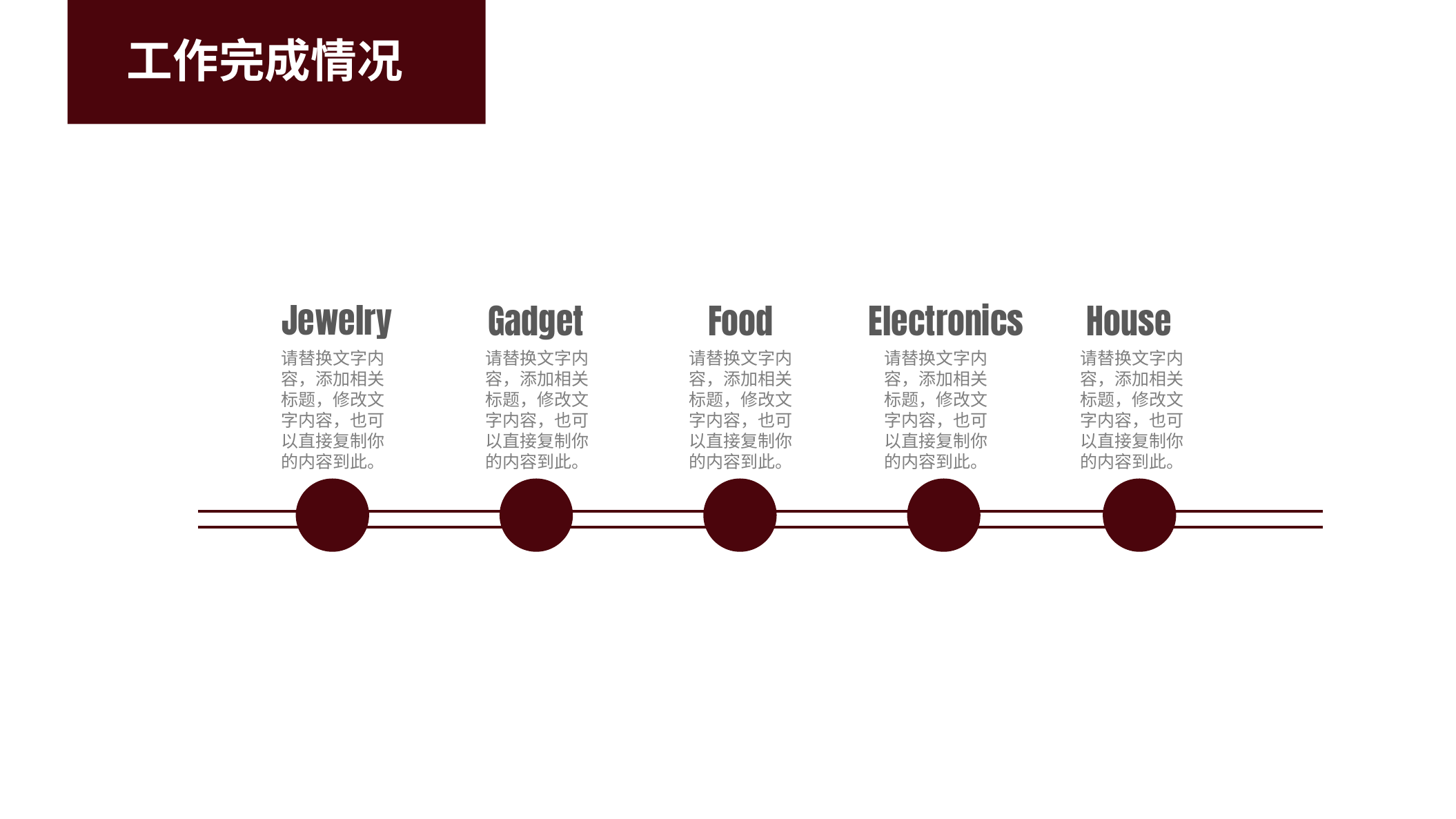

工作完成情况
Jewelry
Gadget
Food
Electronics
House
请替换文字内容，添加相关标题，修改文字内容，也可以直接复制你的内容到此。
请替换文字内容，添加相关标题，修改文字内容，也可以直接复制你的内容到此。
请替换文字内容，添加相关标题，修改文字内容，也可以直接复制你的内容到此。
请替换文字内容，添加相关标题，修改文字内容，也可以直接复制你的内容到此。
请替换文字内容，添加相关标题，修改文字内容，也可以直接复制你的内容到此。